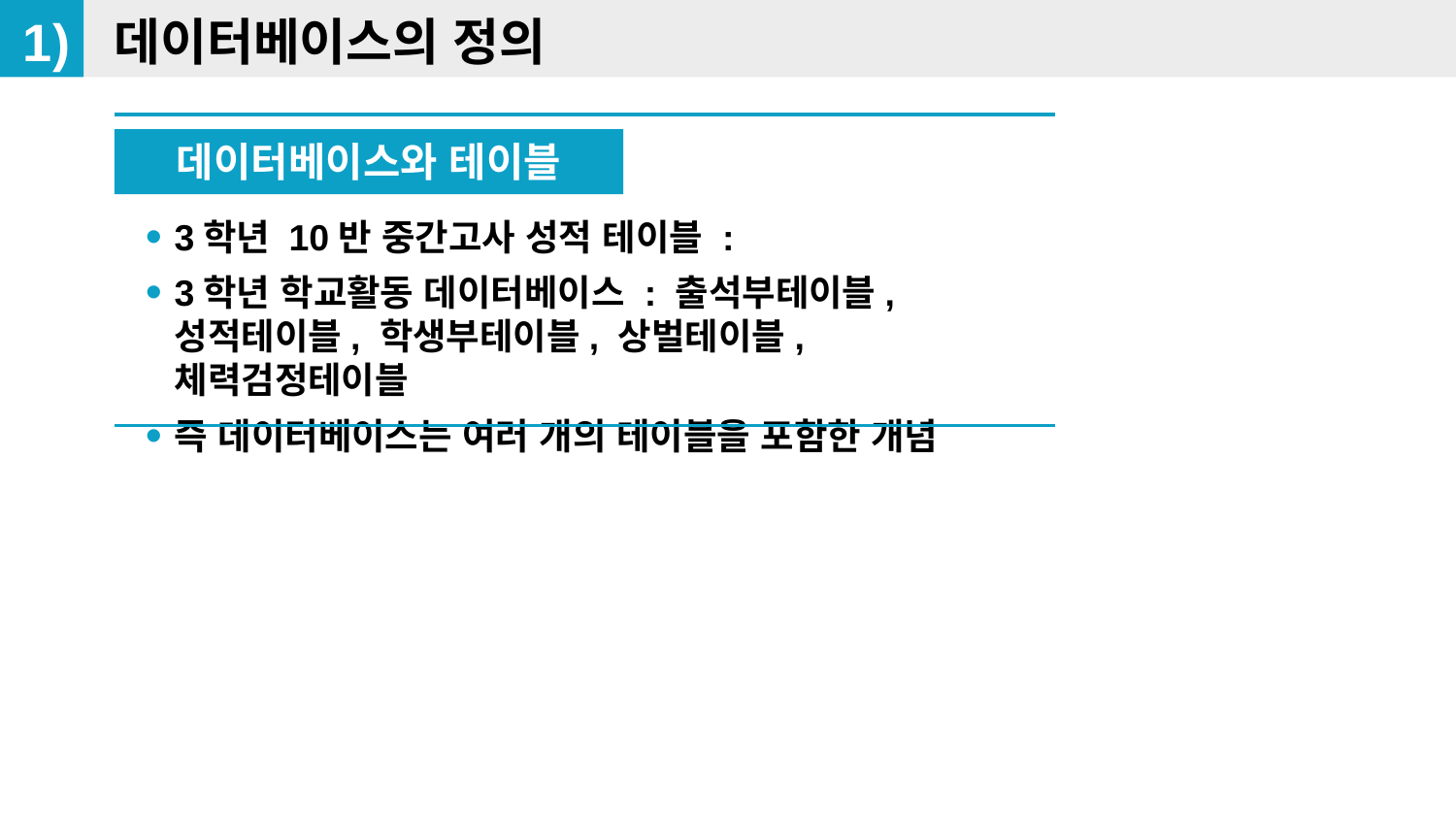

1)
데이터베이스의 정의
데이터베이스와 테이블
3학년 10반 중간고사 성적 테이블 :
3학년 학교활동 데이터베이스 : 출석부테이블, 성적테이블, 학생부테이블, 상벌테이블, 체력검정테이블
즉 데이터베이스는 여러 개의 테이블을 포함한 개념